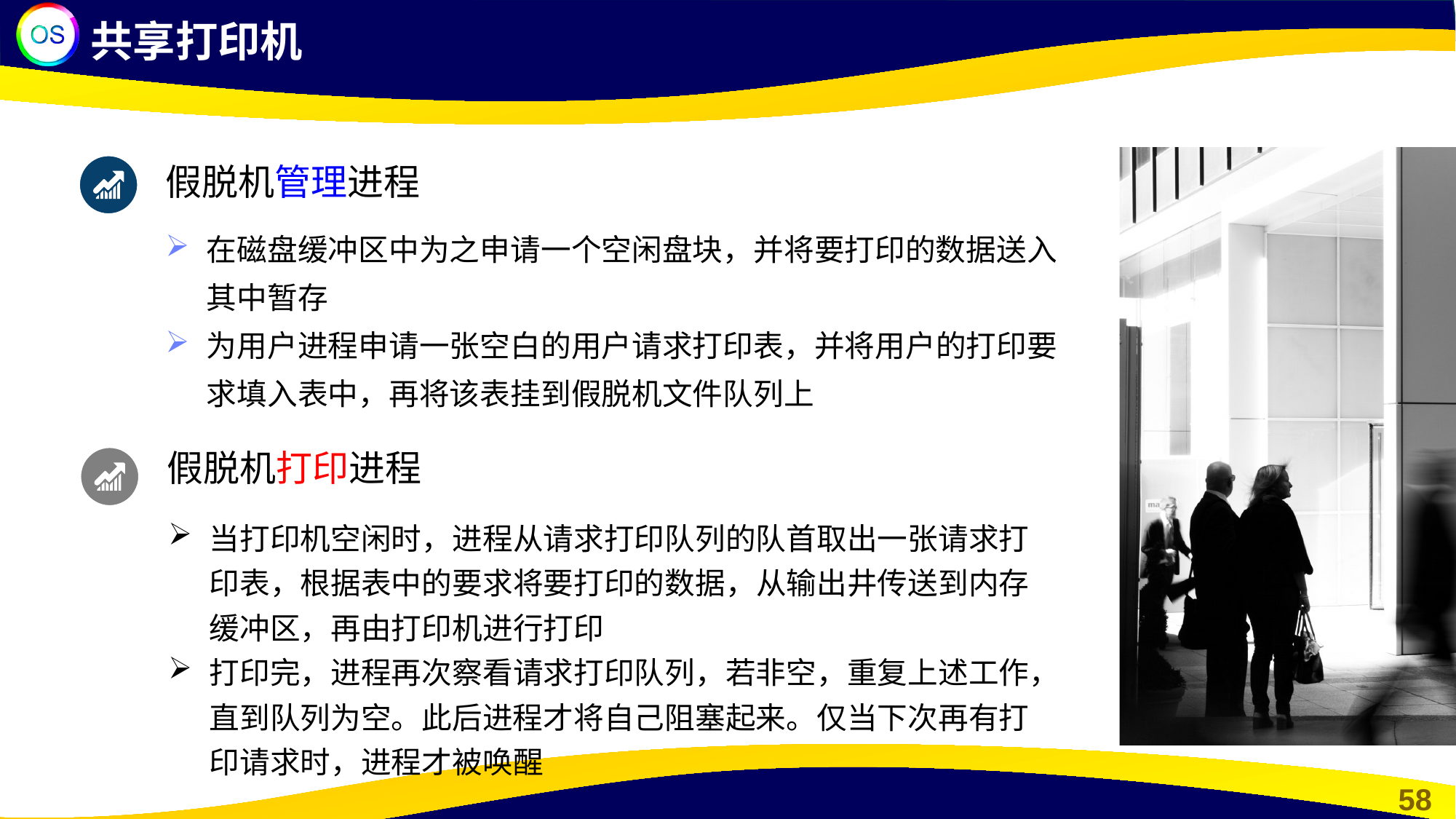

共享打印机

假脱机管理进程
在磁盘缓冲区中为之申请一个空闲盘块，并将要打印的数据送入其中暂存
为用户进程申请一张空白的用户请求打印表，并将用户的打印要求填入表中，再将该表挂到假脱机文件队列上
假脱机打印进程
当打印机空闲时，进程从请求打印队列的队首取出一张请求打印表，根据表中的要求将要打印的数据，从输出井传送到内存缓冲区，再由打印机进行打印
打印完，进程再次察看请求打印队列，若非空，重复上述工作，直到队列为空。此后进程才将自己阻塞起来。仅当下次再有打印请求时，进程才被唤醒